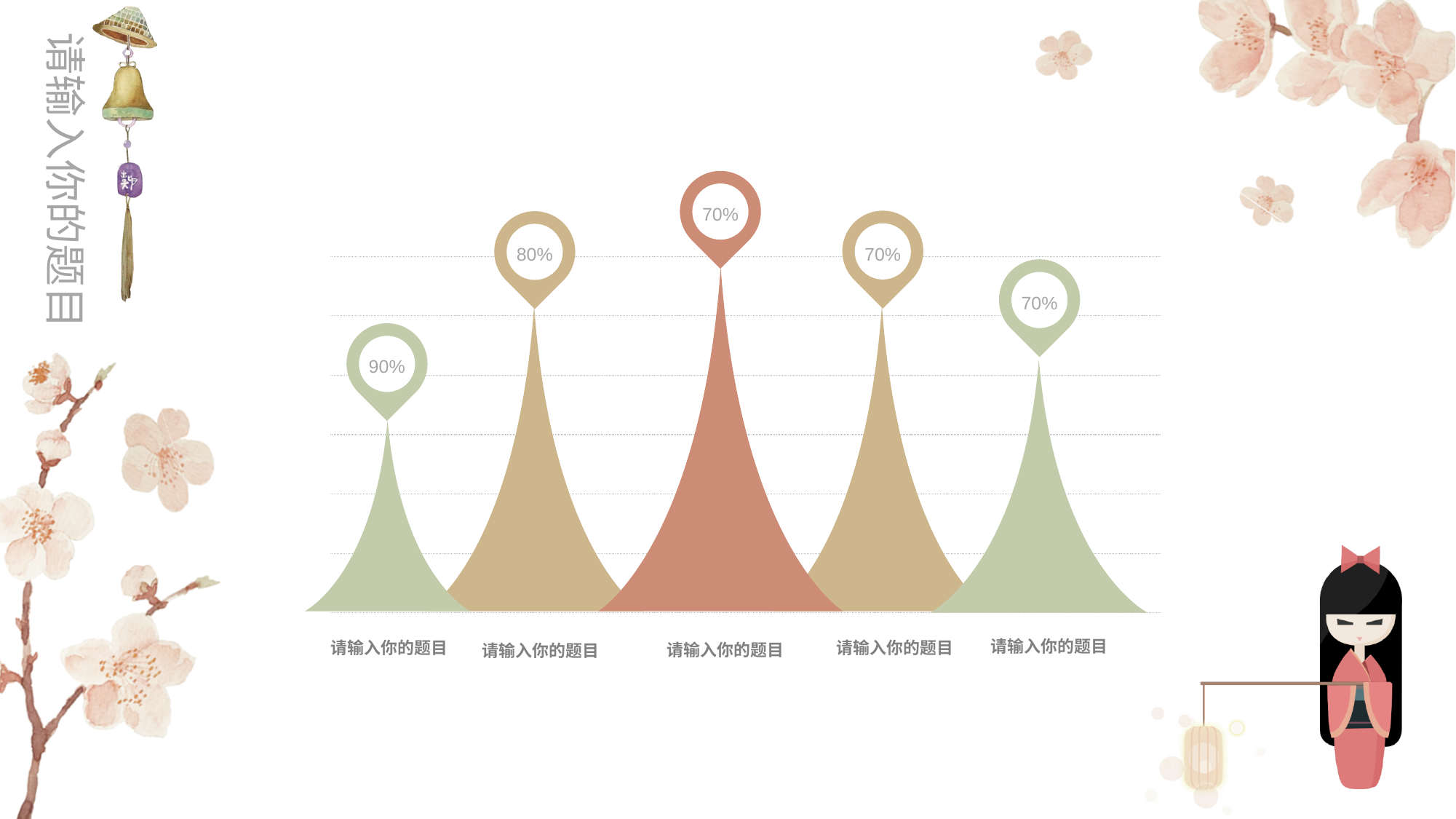

70%

70%

80%

70%

90%

请输入你的题目
请输入你的题目
请输入你的题目
请输入你的题目
请输入你的题目